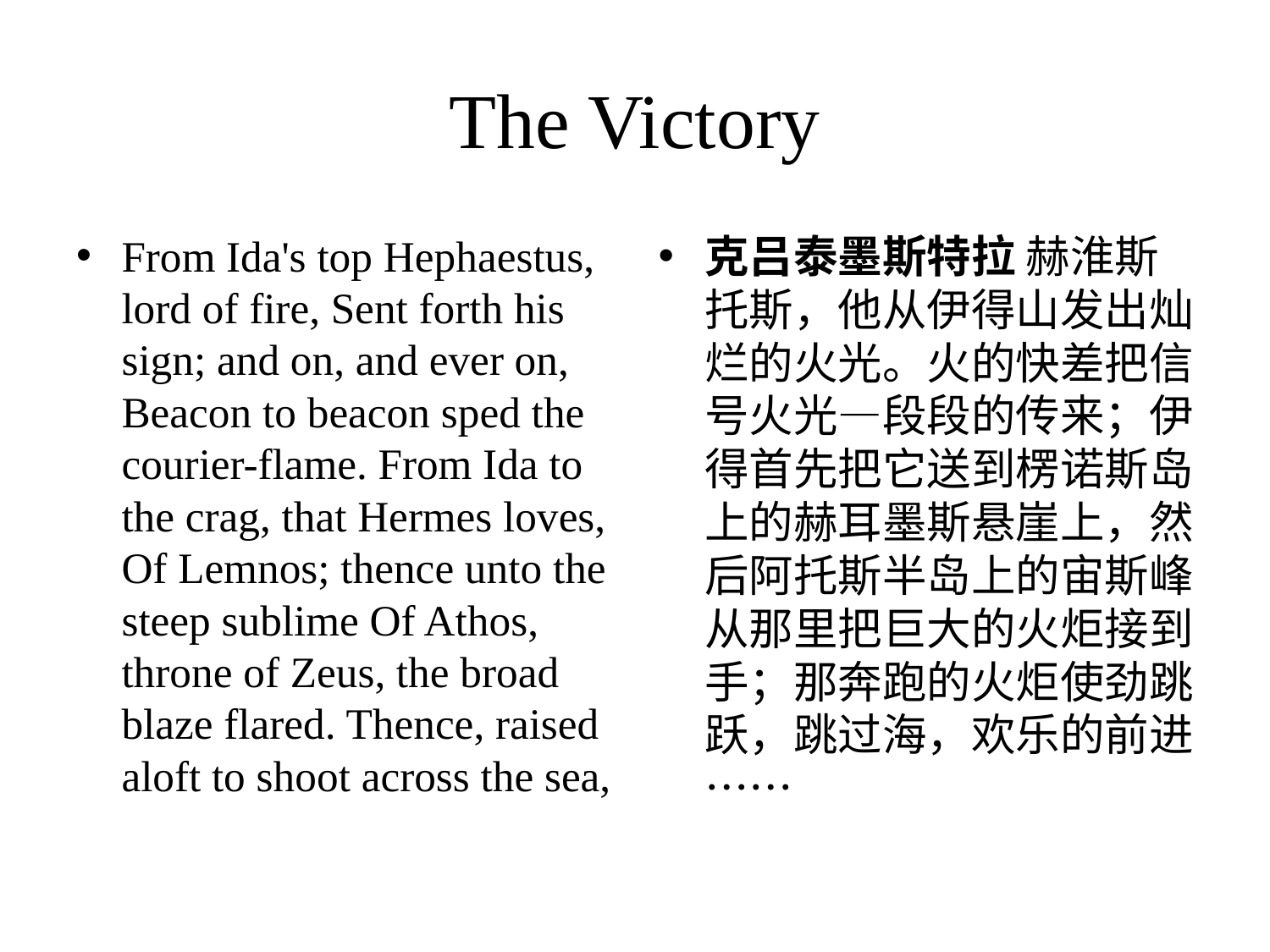

# The Victory
From Ida's top Hephaestus, lord of fire, Sent forth his sign; and on, and ever on, Beacon to beacon sped the courier-flame. From Ida to the crag, that Hermes loves, Of Lemnos; thence unto the steep sublime Of Athos, throne of Zeus, the broad blaze flared. Thence, raised aloft to shoot across the sea,
克吕泰墨斯特拉 赫淮斯托斯，他从伊得山发出灿烂的火光。火的快差把信号火光—段段的传来；伊得首先把它送到楞诺斯岛上的赫耳墨斯悬崖上，然后阿托斯半岛上的宙斯峰从那里把巨大的火炬接到手；那奔跑的火炬使劲跳跃，跳过海，欢乐的前进……